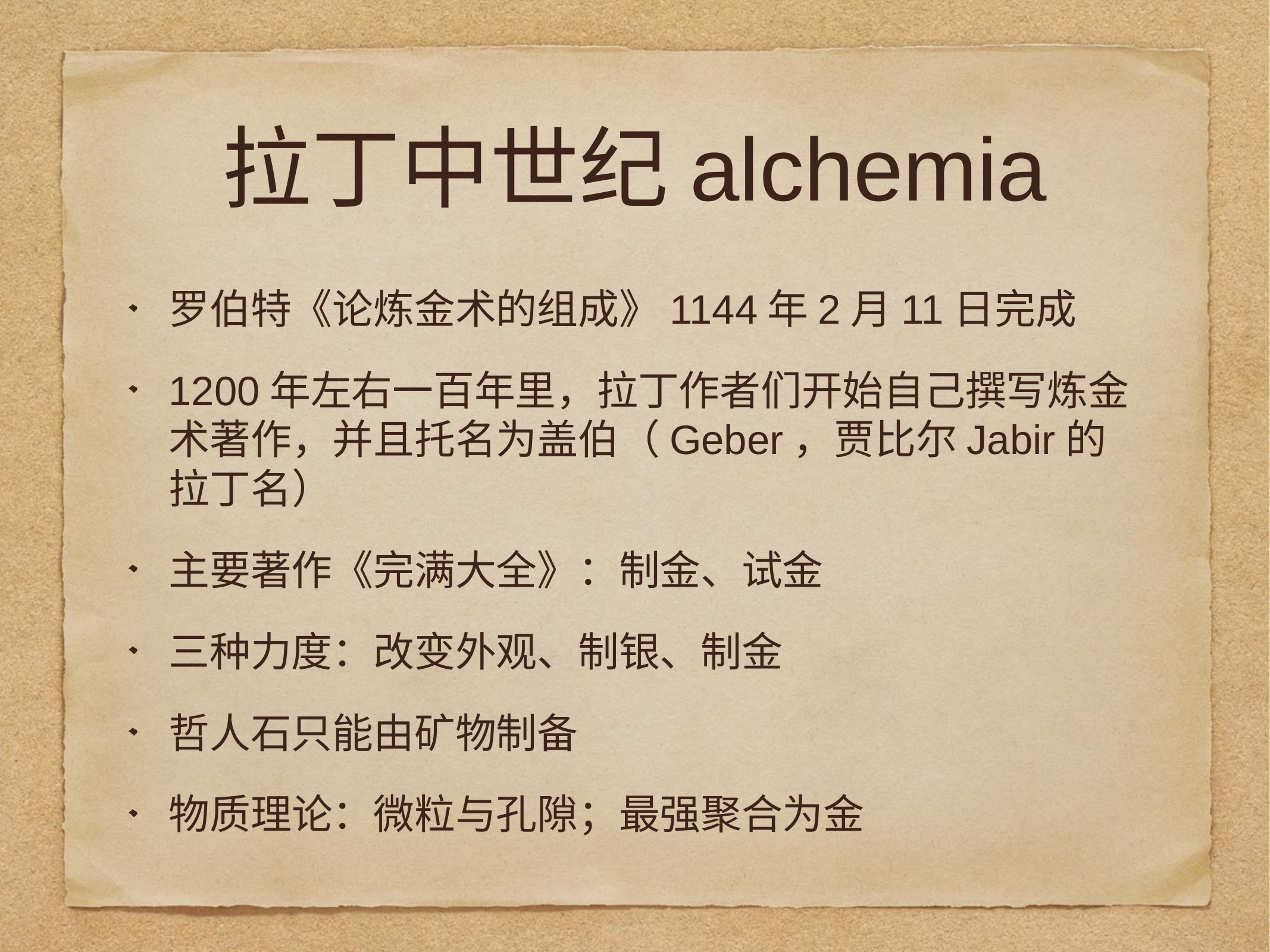

# 拉丁中世纪alchemia
罗伯特《论炼金术的组成》1144年2月11日完成
1200年左右一百年里，拉丁作者们开始自己撰写炼金术著作，并且托名为盖伯（Geber，贾比尔Jabir的拉丁名）
主要著作《完满大全》：制金、试金
三种力度：改变外观、制银、制金
哲人石只能由矿物制备
物质理论：微粒与孔隙；最强聚合为金